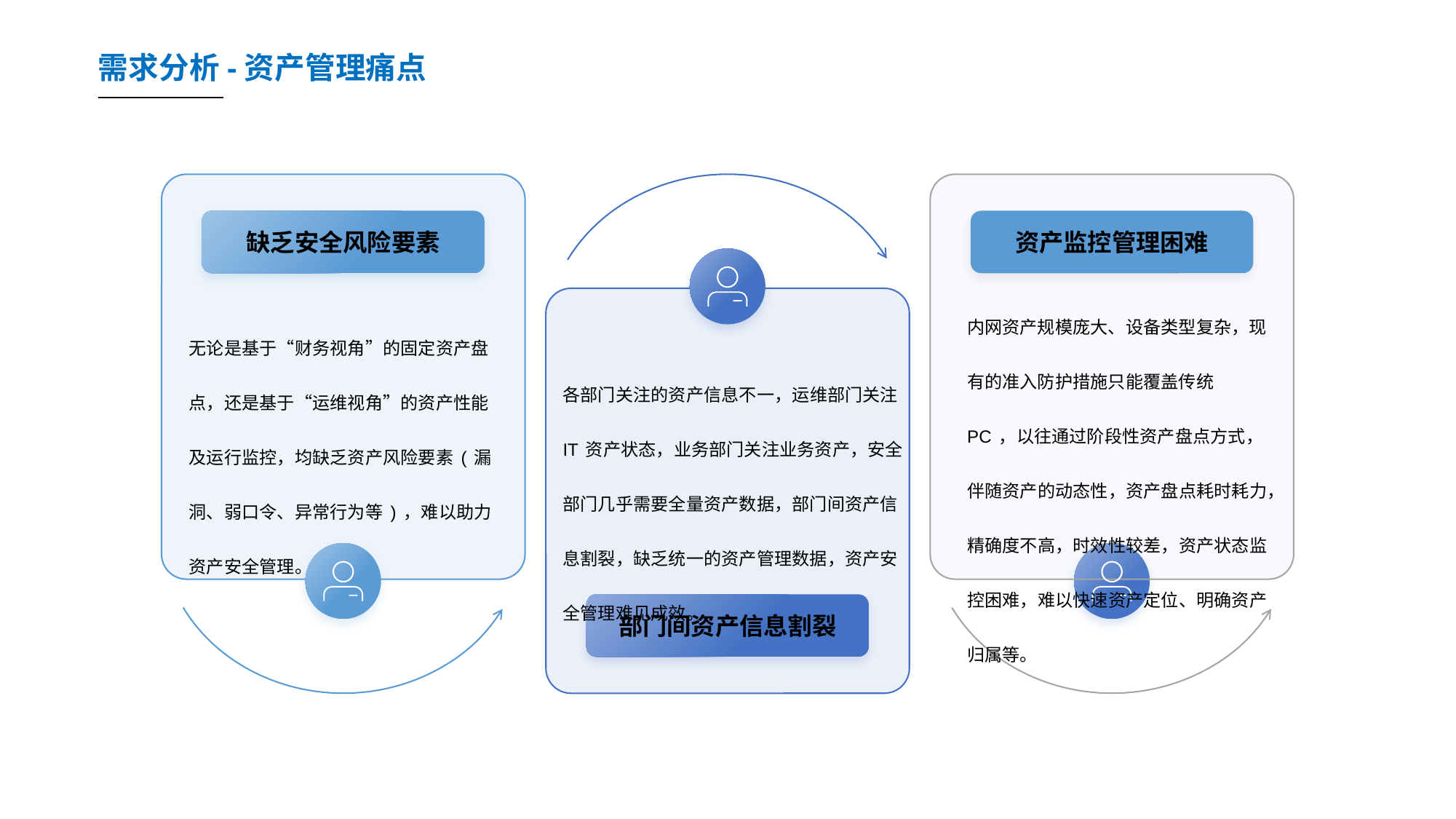

需求分析-资产管理痛点

缺乏安全风险要素
资产监控管理困难

内网资产规模庞大、设备类型复杂，现有的准入防护措施只能覆盖传统PC，以往通过阶段性资产盘点方式，伴随资产的动态性，资产盘点耗时耗力，精确度不高，时效性较差，资产状态监控困难，难以快速资产定位、明确资产归属等。
无论是基于“财务视角”的固定资产盘点，还是基于“运维视角”的资产性能及运行监控，均缺乏资产风险要素(漏洞、弱口令、异常行为等)，难以助力资产安全管理。
各部门关注的资产信息不一，运维部门关注IT资产状态，业务部门关注业务资产，安全部门几乎需要全量资产数据，部门间资产信息割裂，缺乏统一的资产管理数据，资产安全管理难见成效。

部门间资产信息割裂